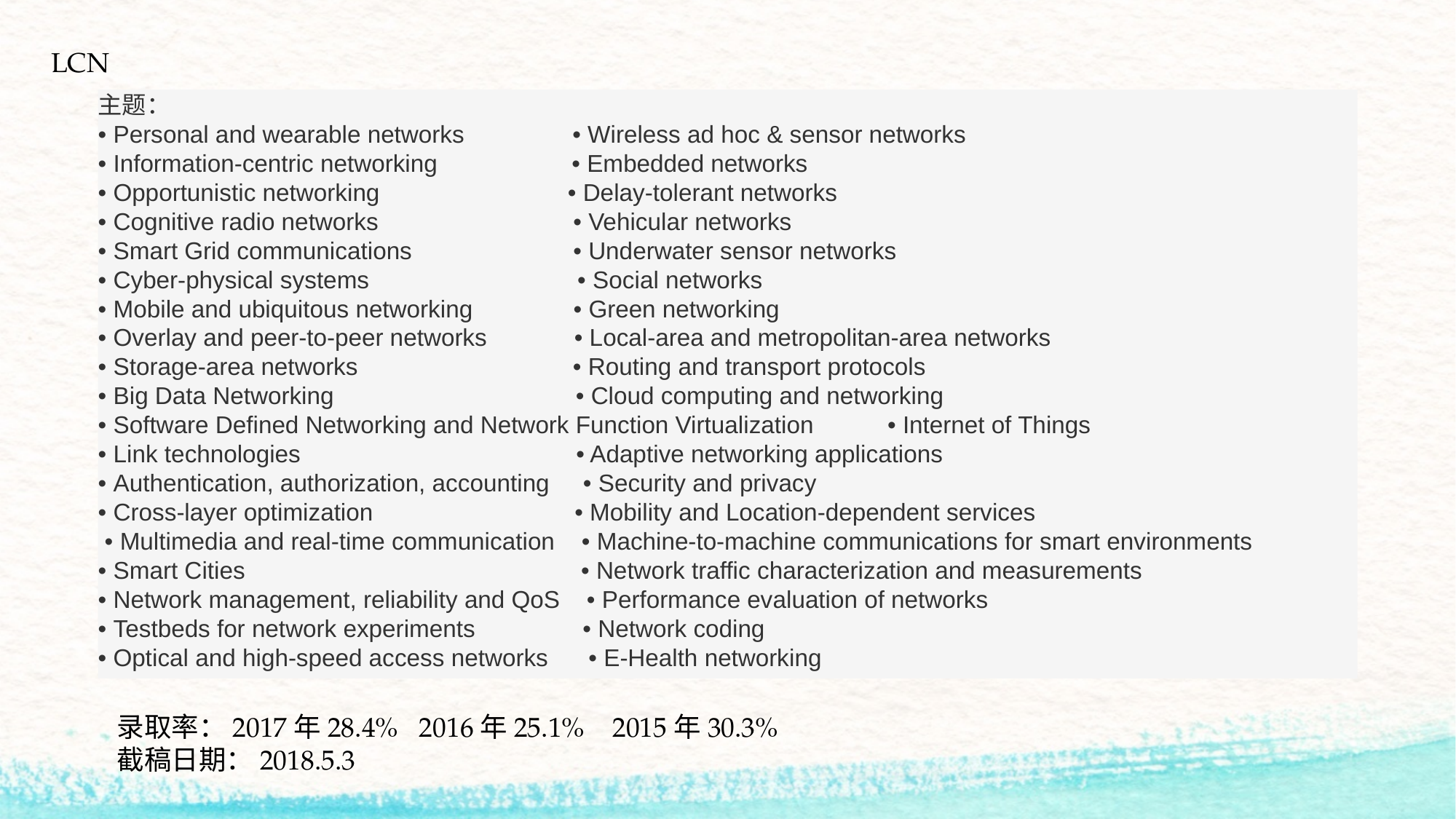

LCN
主题：
• Personal and wearable networks                • Wireless ad hoc & sensor networks
• Information-centric networking                    • Embedded networks
• Opportunistic networking                            • Delay-tolerant networks
• Cognitive radio networks                             • Vehicular networks
• Smart Grid communications                        • Underwater sensor networks
• Cyber-physical systems                               • Social networks
• Mobile and ubiquitous networking               • Green networking
• Overlay and peer-to-peer networks             • Local-area and metropolitan-area networks
• Storage-area networks                                • Routing and transport protocols
• Big Data Networking                                    • Cloud computing and networking
• Software Defined Networking and Network Function Virtualization           • Internet of Things
• Link technologies                                         • Adaptive networking applications
• Authentication, authorization, accounting     • Security and privacy
• Cross-layer optimization                              • Mobility and Location-dependent services
 • Multimedia and real-time communication    • Machine-to-machine communications for smart environments
• Smart Cities                                                  • Network traffic characterization and measurements
• Network management, reliability and QoS    • Performance evaluation of networks
• Testbeds for network experiments                • Network coding
• Optical and high-speed access networks      • E-Health networking
录取率：2017年28.4%   2016年25.1%    2015年30.3%
截稿日期：2018.5.3